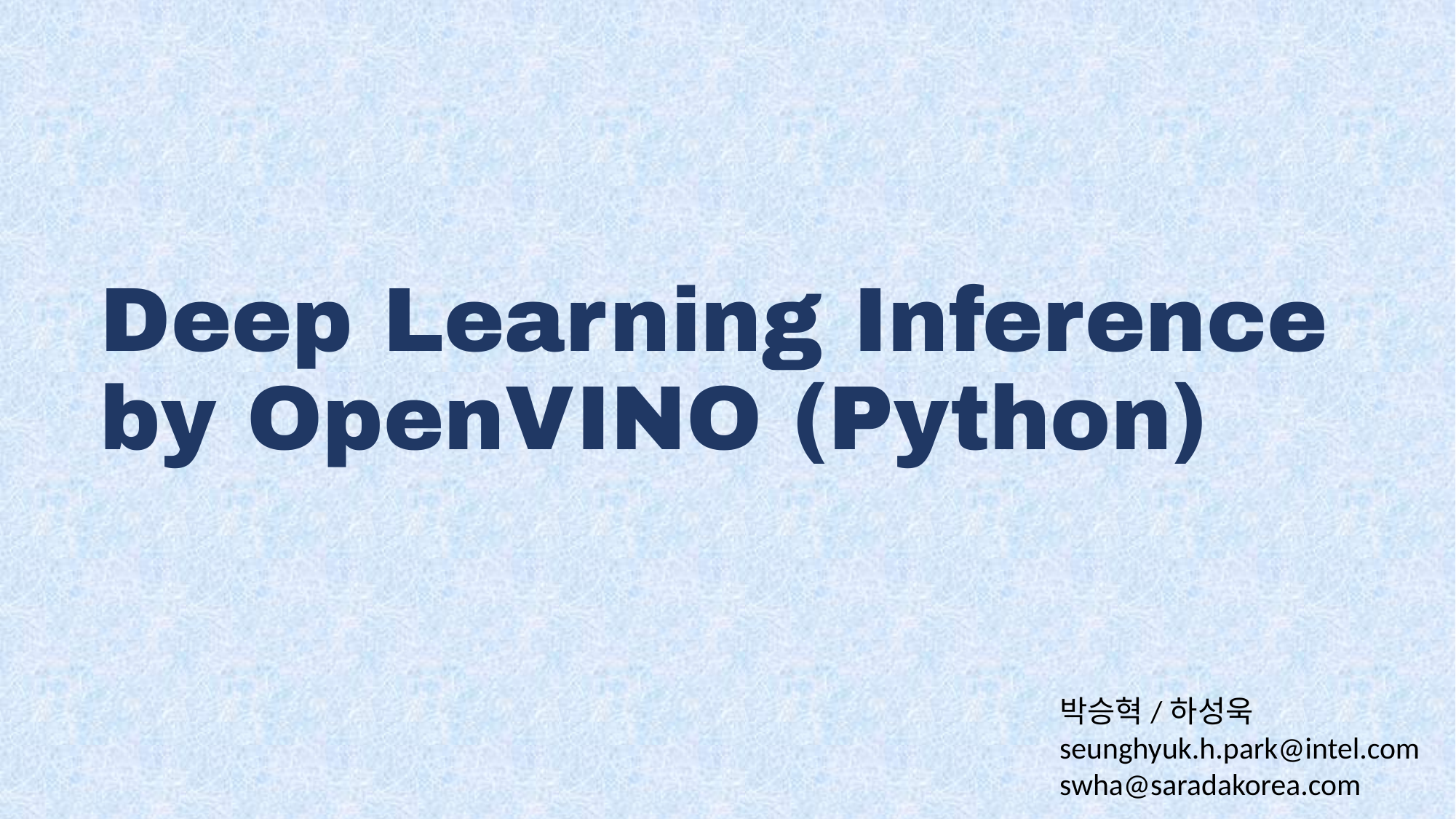

Deep Learning Inference
by OpenVINO (Python)

박승혁/하성욱
seunghyuk.h.park@intel.com
swha@saradakorea.com